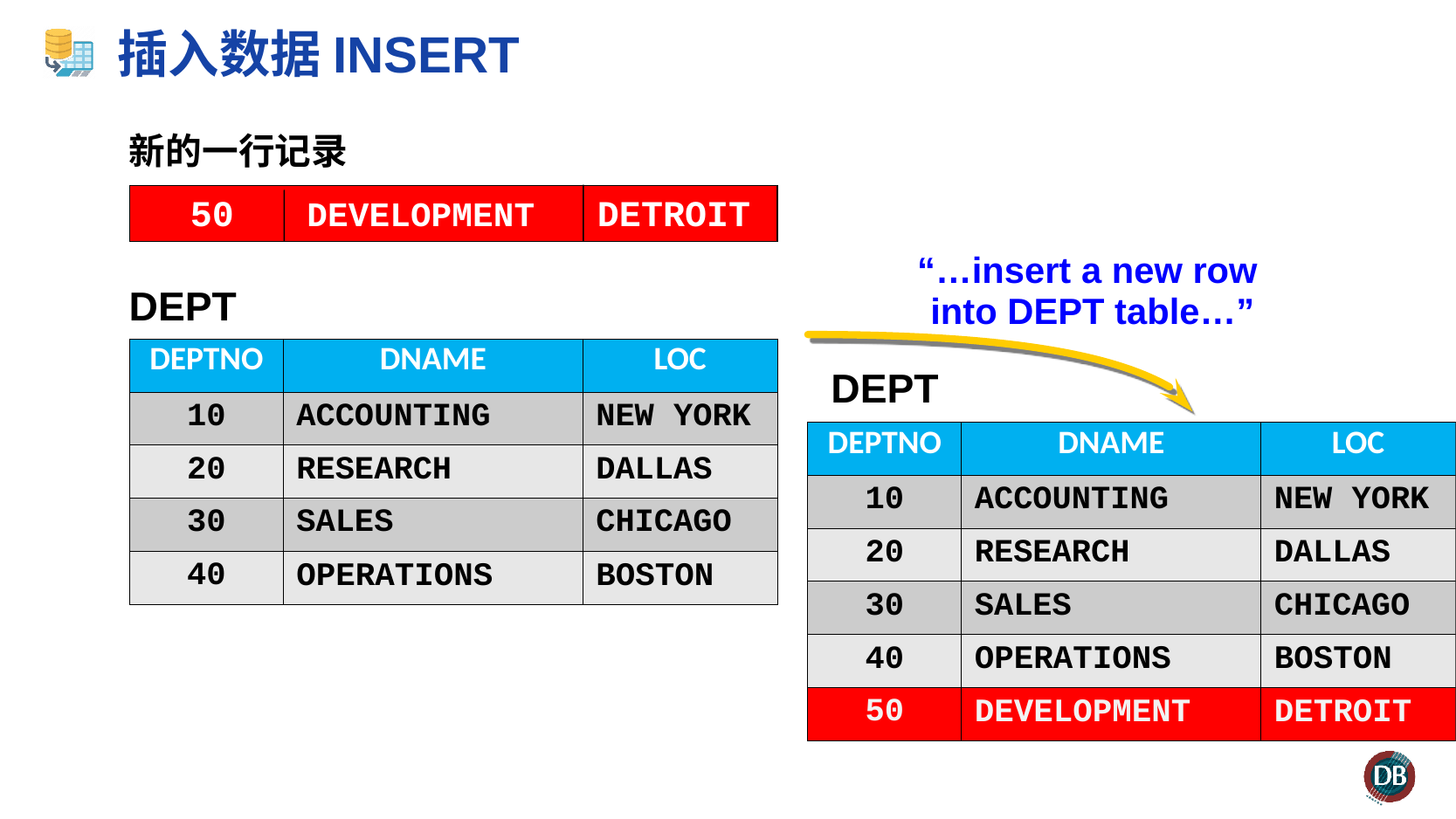

# 插入数据INSERT
新的一行记录

    50	   DEVELOPMENT   DETROIT

“…insert a new row
into DEPT table…”

DEPT
| DEPTNO | DNAME | LOC |
| --- | --- | --- |
| 10 | ACCOUNTING | NEW YORK |
| 20 | RESEARCH | DALLAS |
| 30 | SALES | CHICAGO |
| 40 | OPERATIONS | BOSTON |
DEPT
| DEPTNO | DNAME | LOC |
| --- | --- | --- |
| 10 | ACCOUNTING | NEW YORK |
| 20 | RESEARCH | DALLAS |
| 30 | SALES | CHICAGO |
| 40 | OPERATIONS | BOSTON |
| 50 | DEVELOPMENT | DETROIT |